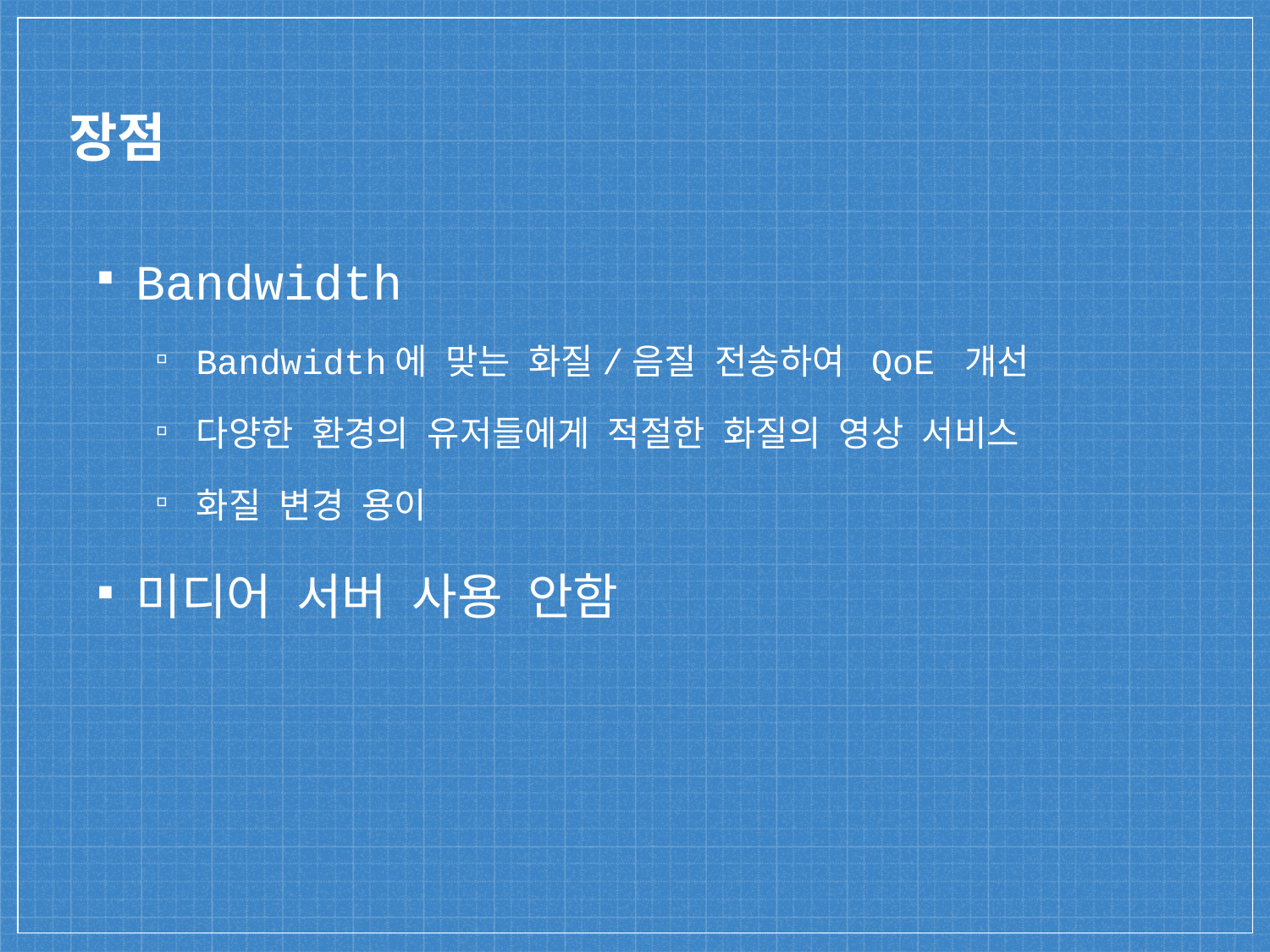

# 장점
Bandwidth
Bandwidth에 맞는 화질/음질 전송하여 QoE 개선
다양한 환경의 유저들에게 적절한 화질의 영상 서비스
화질 변경 용이
미디어 서버 사용 안함